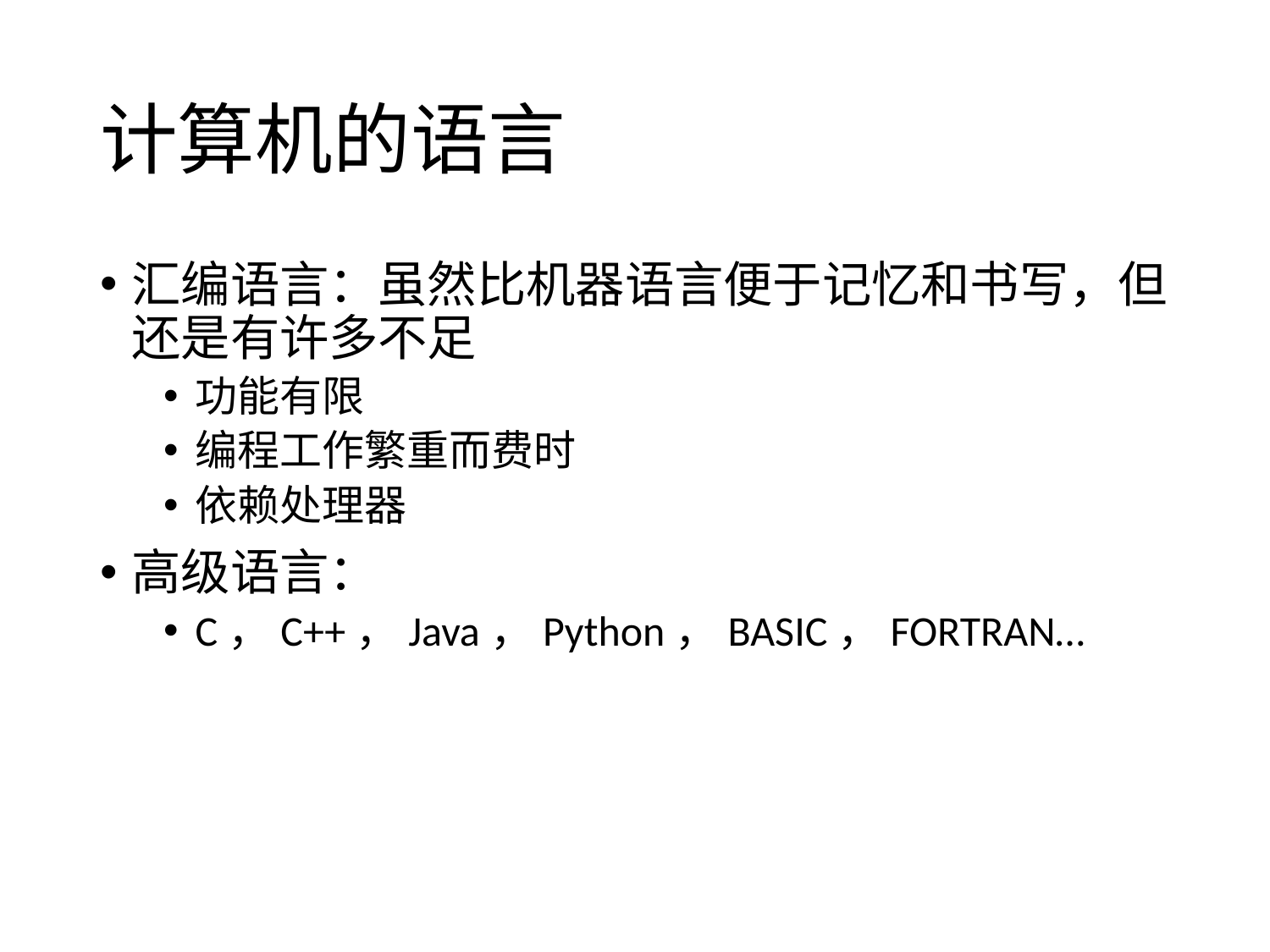

# 计算机的语言
汇编语言：虽然比机器语言便于记忆和书写，但还是有许多不足
功能有限
编程工作繁重而费时
依赖处理器
高级语言：
C，C++，Java，Python，BASIC，FORTRAN…